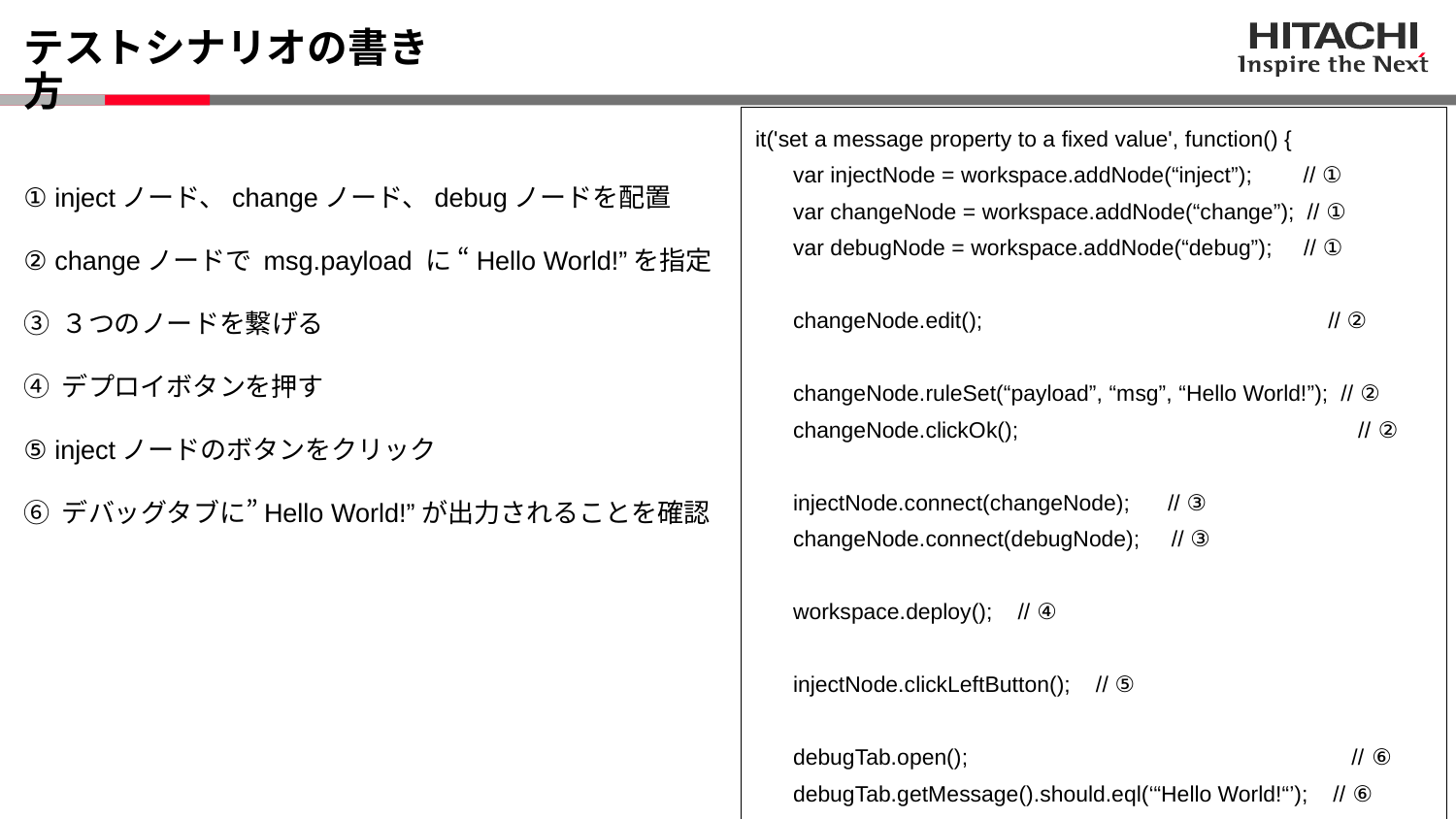

# テストシナリオの書き方
it('set a message property to a fixed value', function() {
      var injectNode = workspace.addNode(“inject”);        // ①
      var changeNode = workspace.addNode(“change”);  // ①
      var debugNode = workspace.addNode(“debug”);     // ①

      changeNode.edit();　　　　　　　                                   // ②
      changeNode.ruleSet(“payload”, “msg”, “Hello World!”);  // ②
      changeNode.clickOk();                                                      // ②

      injectNode.connect(changeNode);      // ③
      changeNode.connect(debugNode);     // ③

      workspace.deploy();    // ④

      injectNode.clickLeftButton();    // ⑤

      debugTab.open();                                                             // ⑥
      debugTab.getMessage().should.eql(‘“Hello World!“’);    // ⑥
 });
① injectノード、changeノード、debugノードを配置
② changeノードで msg.payload に “Hello World!”を指定
③ ３つのノードを繋げる
④ デプロイボタンを押す
⑤ injectノードのボタンをクリック
⑥ デバッグタブに”Hello World!”が出力されることを確認